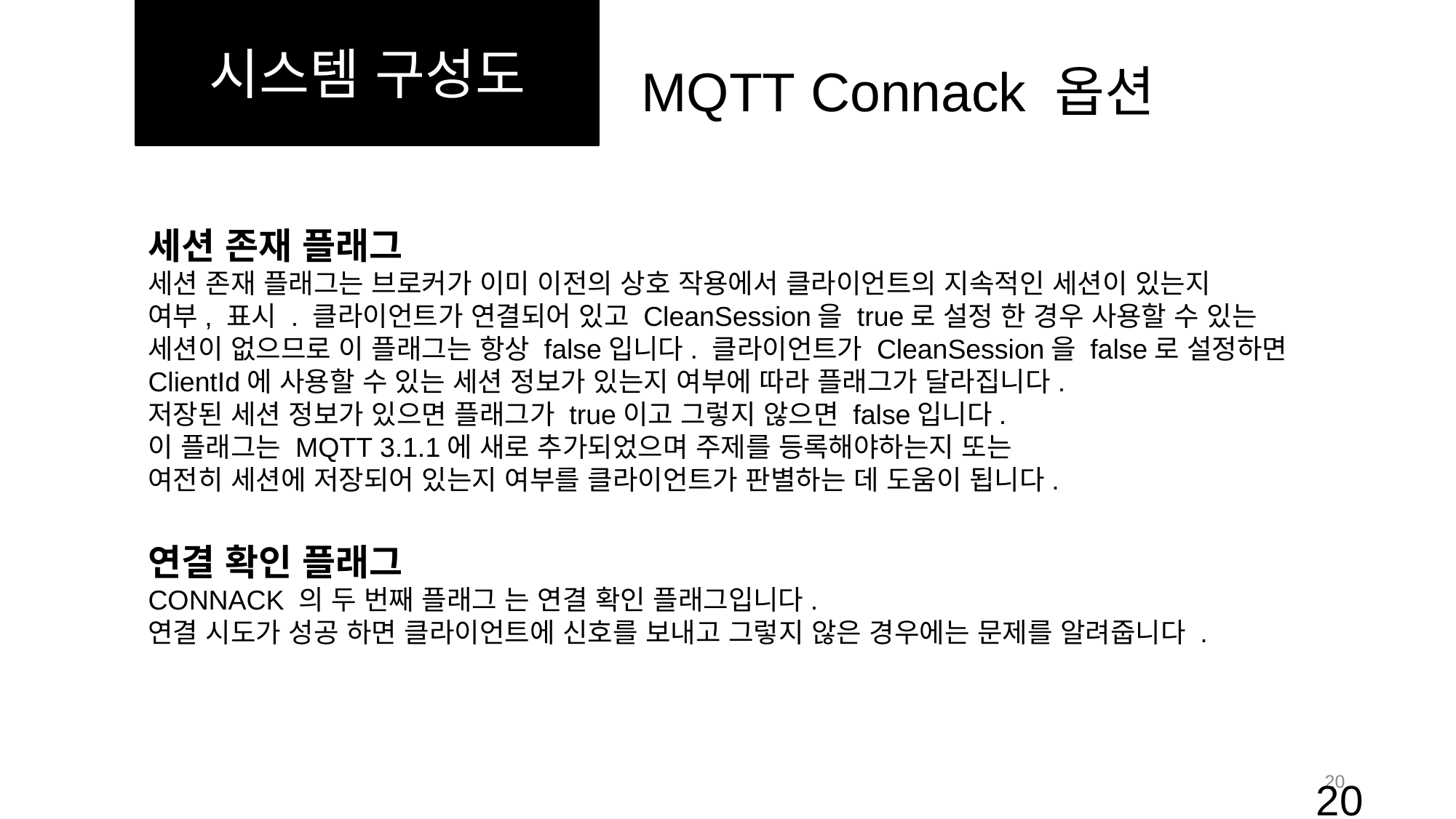

시스템 구성도
MQTT Connack 옵션
세션 존재 플래그
세션 존재 플래그는 브로커가 이미 이전의 상호 작용에서 클라이언트의 지속적인 세션이 있는지
여부, 표시 . 클라이언트가 연결되어 있고 CleanSession을 true로 설정 한 경우 사용할 수 있는
세션이 없으므로 이 플래그는 항상 false입니다. 클라이언트가 CleanSession을 false로 설정하면
ClientId에 사용할 수 있는 세션 정보가 있는지 여부에 따라 플래그가 달라집니다.
저장된 세션 정보가 있으면 플래그가 true이고 그렇지 않으면 false입니다.
이 플래그는 MQTT 3.1.1에 새로 추가되었으며 주제를 등록해야하는지 또는
여전히 세션에 저장되어 있는지 여부를 클라이언트가 판별하는 데 도움이 됩니다.

연결 확인 플래그
CONNACK 의 두 번째 플래그 는 연결 확인 플래그입니다.
연결 시도가 성공 하면 클라이언트에 신호를 보내고 그렇지 않은 경우에는 문제를 알려줍니다 .

20
20